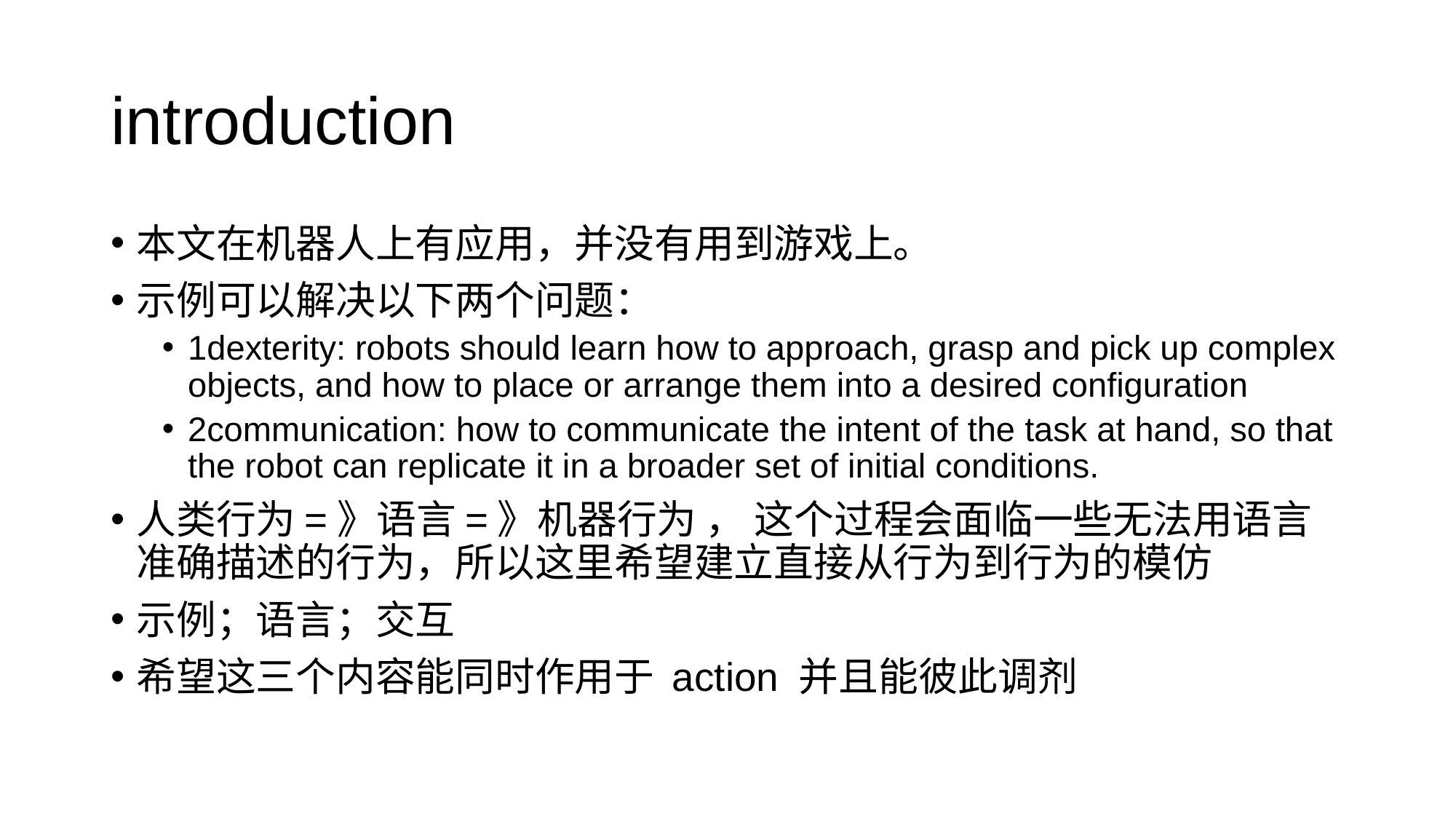

# introduction
本文在机器人上有应用，并没有用到游戏上。
示例可以解决以下两个问题：
1dexterity: robots should learn how to approach, grasp and pick up complex objects, and how to place or arrange them into a desired conﬁguration
2communication: how to communicate the intent of the task at hand, so that the robot can replicate it in a broader set of initial conditions.
人类行为=》语言=》机器行为 ， 这个过程会面临一些无法用语言准确描述的行为，所以这里希望建立直接从行为到行为的模仿
示例；语言；交互
希望这三个内容能同时作用于 action 并且能彼此调剂